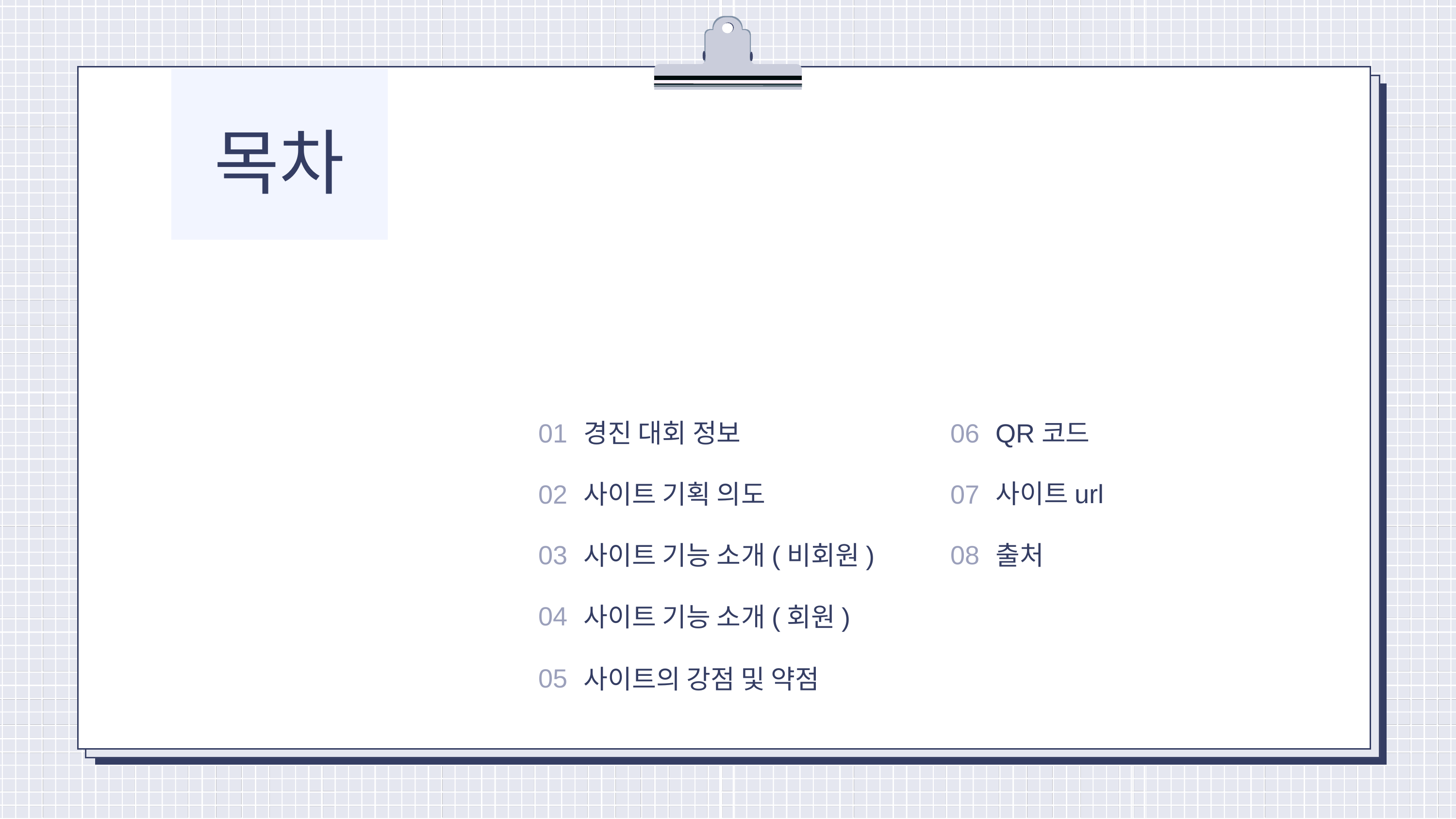

목차
01
경진 대회 정보
06
QR코드
사이트url
02
사이트 기획 의도
07
03
08
사이트 기능 소개(비회원)
출처
04
사이트 기능 소개(회원)
05
사이트의 강점 및 약점